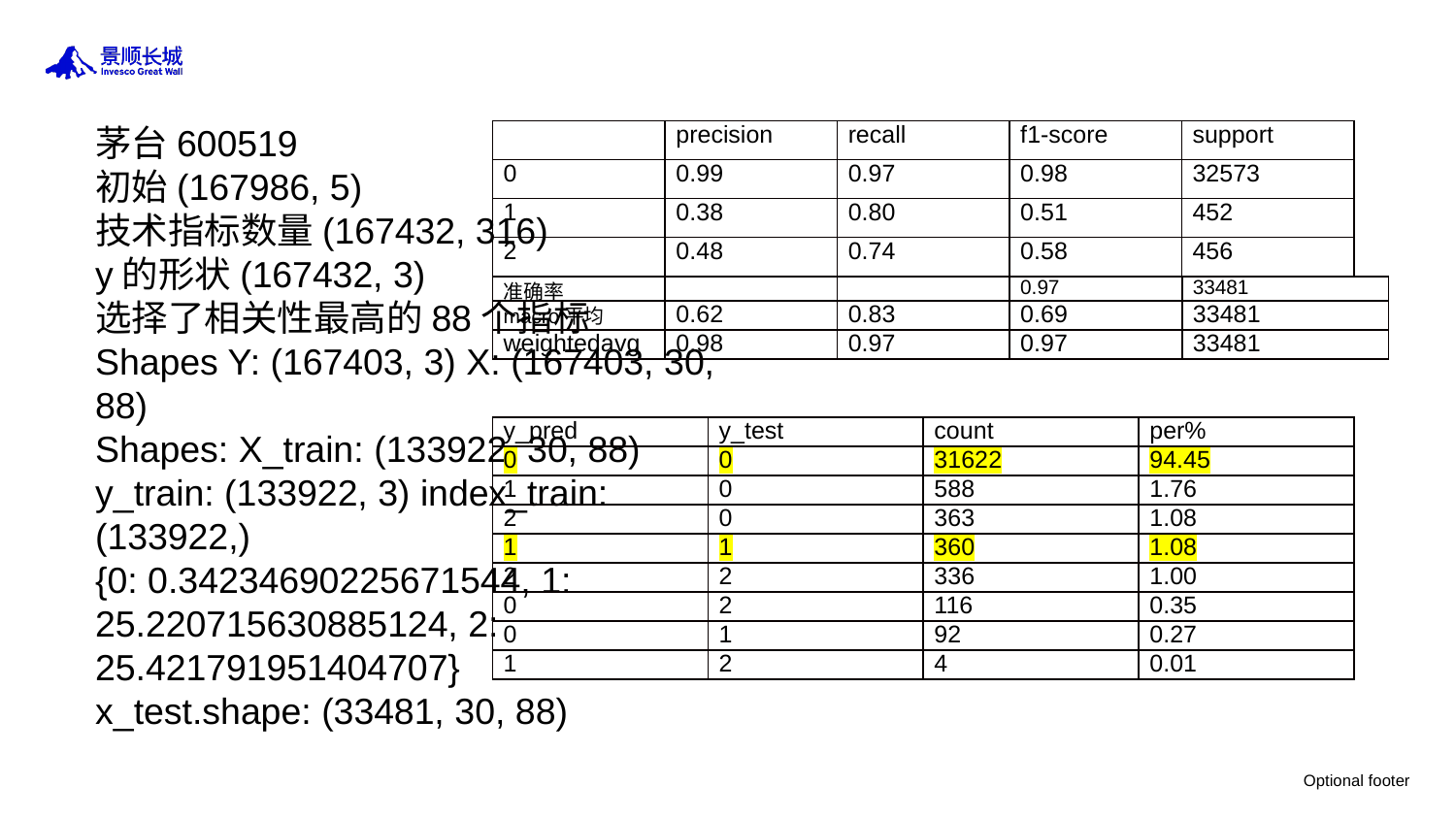

茅台600519
初始(167986, 5)
技术指标数量(167432, 316)
y的形状(167432, 3)
选择了相关性最高的88个指标
Shapes Y: (167403, 3) X: (167403, 30, 88)
Shapes: X_train: (133922, 30, 88) y_train: (133922, 3) index_train: (133922,)
{0: 0.34234690225671544, 1: 25.220715630885124, 2: 25.421791951404707}
x_test.shape: (33481, 30, 88)
|  | precision | recall | f1-score | support |  |  |
| --- | --- | --- | --- | --- | --- | --- |
| 0 | 0.99 | 0.97 | 0.98 | 32573 |  |  |
| 1 | 0.38 | 0.80 | 0.51 | 452 |  |  |
| 2 | 0.48 | 0.74 | 0.58 | 456 |  |  |
| 准确率 |  |  | 0.97 |  | 33481 |  |
| macro平均 | 0.62 | 0.83 | 0.69 |  | 33481 |  |
| weightedavg | 0.98 | 0.97 | 0.97 |  | 33481 |  |

| y\_pred | y\_test | count | per% |
| --- | --- | --- | --- |
| 0 | 0 | 31622 | 94.45 |
| 1 | 0 | 588 | 1.76 |
| 2 | 0 | 363 | 1.08 |
| 1 | 1 | 360 | 1.08 |
| 2 | 2 | 336 | 1.00 |
| 0 | 2 | 116 | 0.35 |
| 0 | 1 | 92 | 0.27 |
| 1 | 2 | 4 | 0.01 |
Optional footer